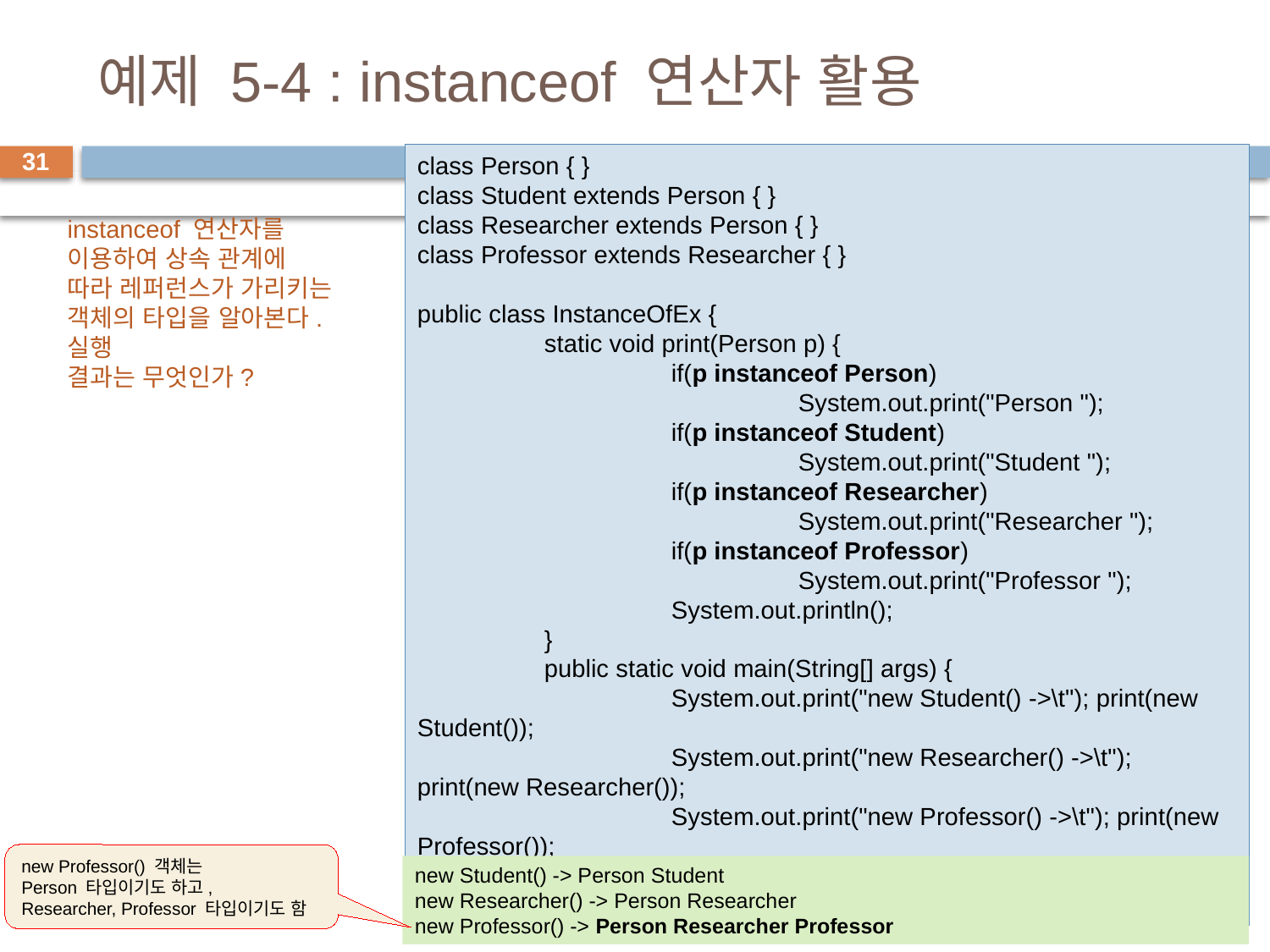

# 예제 5-4 : instanceof 연산자 활용
31
class Person { }
class Student extends Person { }
class Researcher extends Person { }
class Professor extends Researcher { }

public class InstanceOfEx {
	static void print(Person p) {
		if(p instanceof Person)
			System.out.print("Person ");
		if(p instanceof Student)
			System.out.print("Student ");
		if(p instanceof Researcher)
			System.out.print("Researcher ");
		if(p instanceof Professor)
			System.out.print("Professor ");
		System.out.println();
	}
	public static void main(String[] args) {
		System.out.print("new Student() ->\t"); print(new Student());
		System.out.print("new Researcher() ->\t"); print(new Researcher());
		System.out.print("new Professor() ->\t"); print(new Professor());
	}
}
instanceof 연산자를 이용하여 상속 관계에 따라 레퍼런스가 가리키는 객체의 타입을 알아본다. 실행
결과는 무엇인가?
new Professor() 객체는
Person 타입이기도 하고,
Researcher, Professor 타입이기도 함
new Student() -> Person Student
new Researcher() -> Person Researcher
new Professor() -> Person Researcher Professor